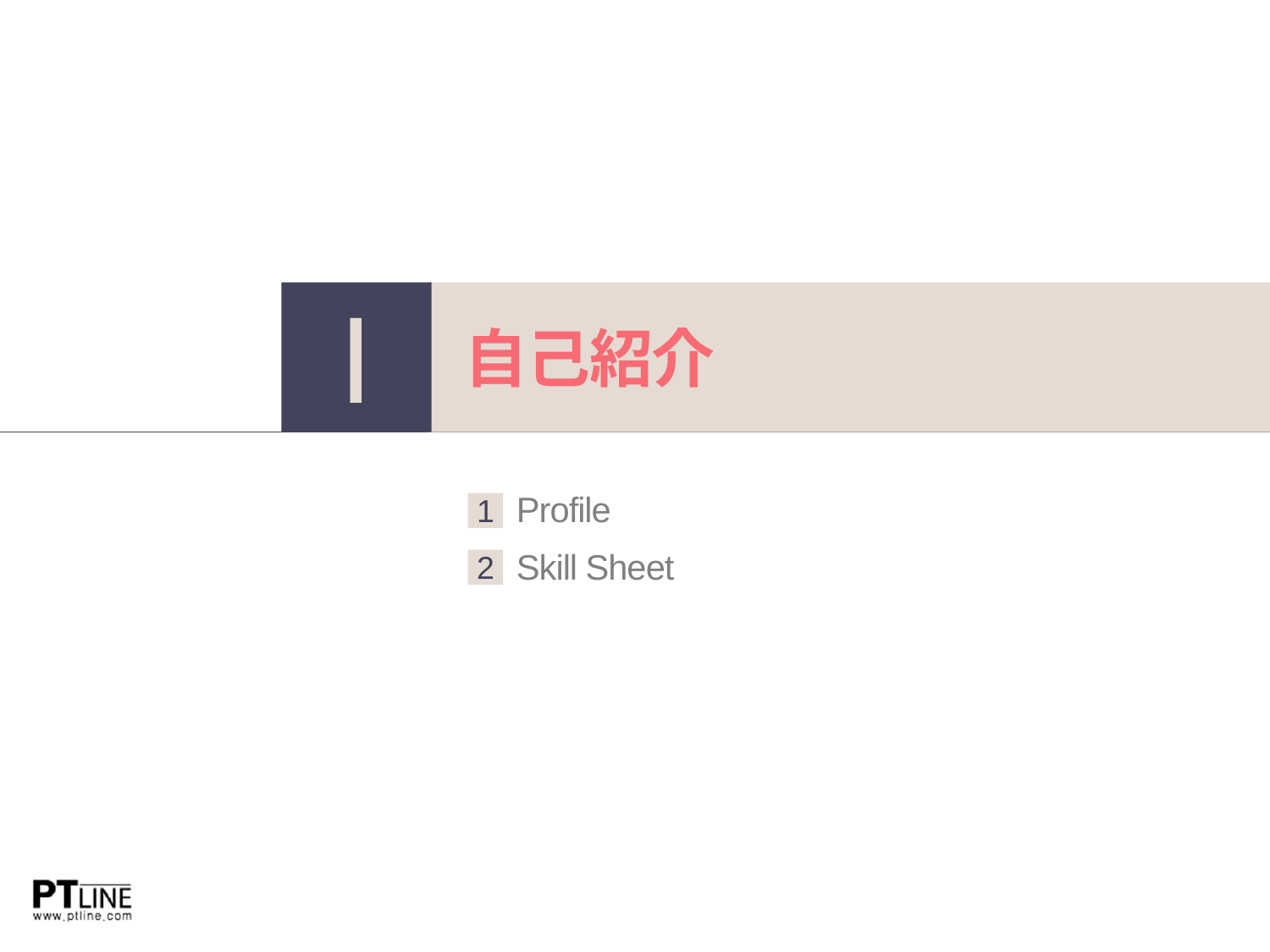

自己紹介
Ⅰ
Profile
1
Skill Sheet
2